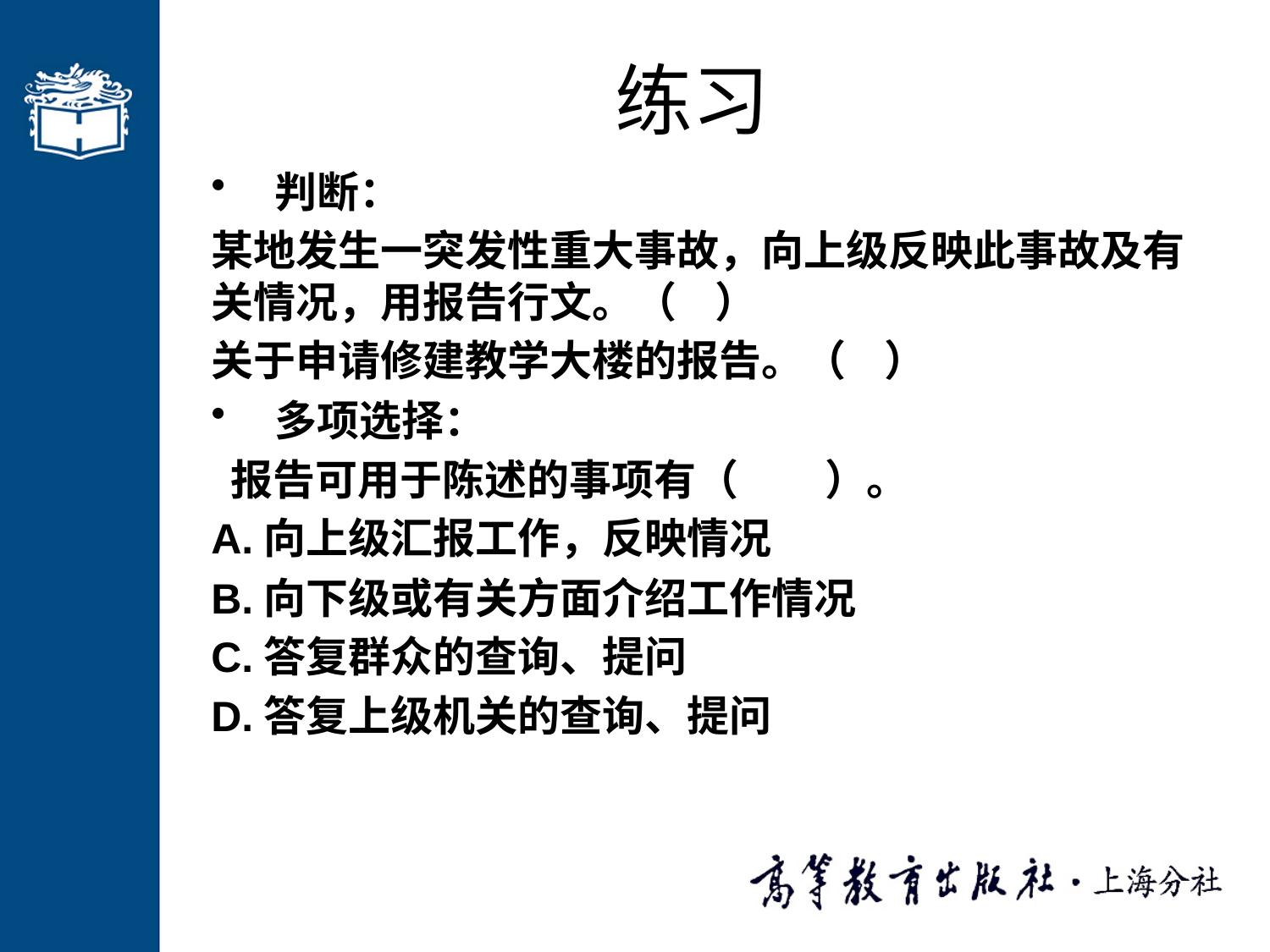

# 练习
判断：
某地发生一突发性重大事故，向上级反映此事故及有关情况，用报告行文。（    ）
关于申请修建教学大楼的报告。（    ）
多项选择：
 报告可用于陈述的事项有（         ）。
A.向上级汇报工作，反映情况
B.向下级或有关方面介绍工作情况
C.答复群众的查询、提问
D.答复上级机关的查询、提问